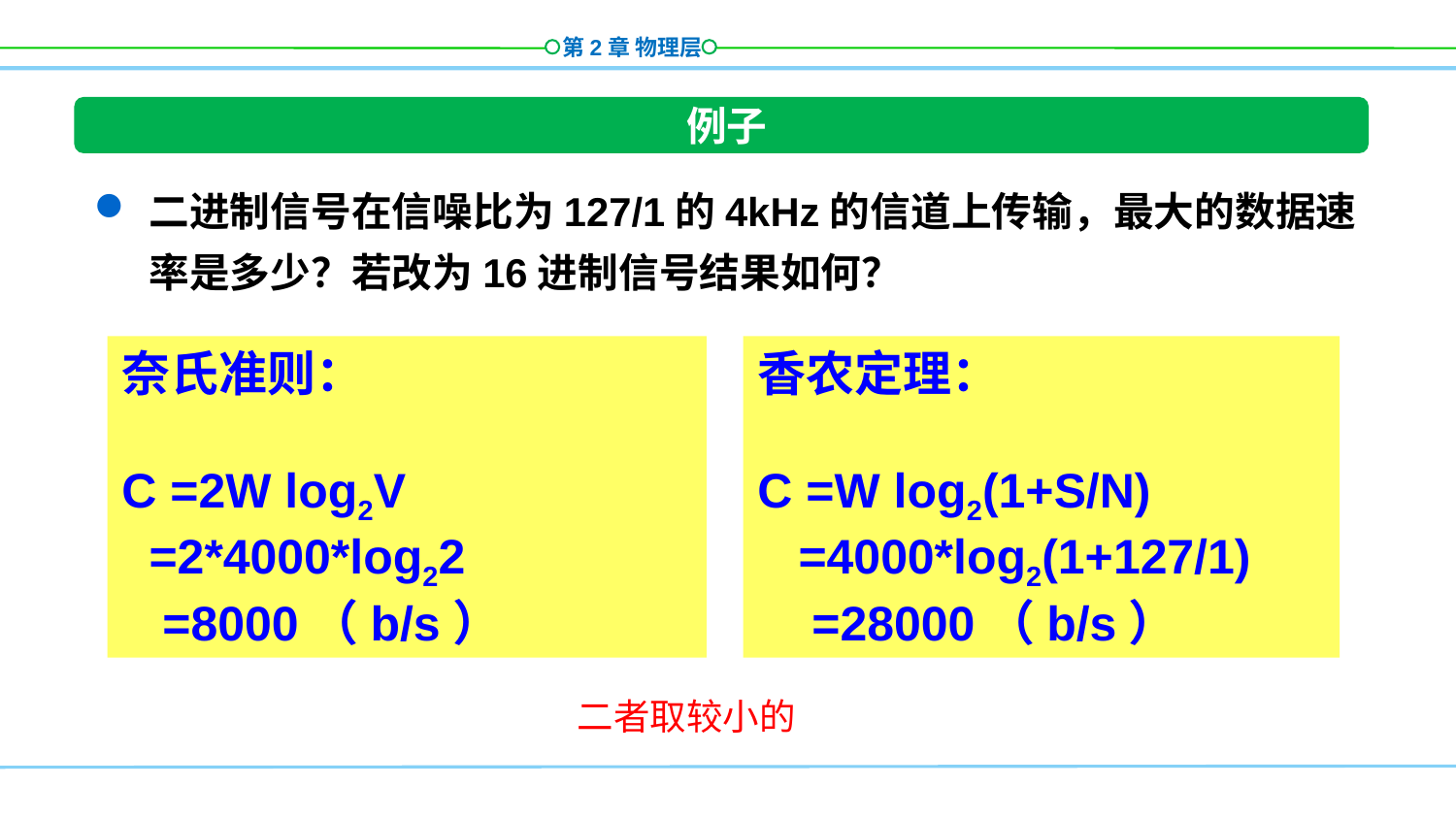

例子

二进制信号在信噪比为127/1的4kHz的信道上传输，最大的数据速率是多少？若改为16进制信号结果如何？

奈氏准则：

C =2W log2V
  =2*4000*log22
   =8000（b/s）
香农定理：

C =W log2(1+S/N)
   =4000*log2(1+127/1)
    =28000（b/s）
二者取较小的